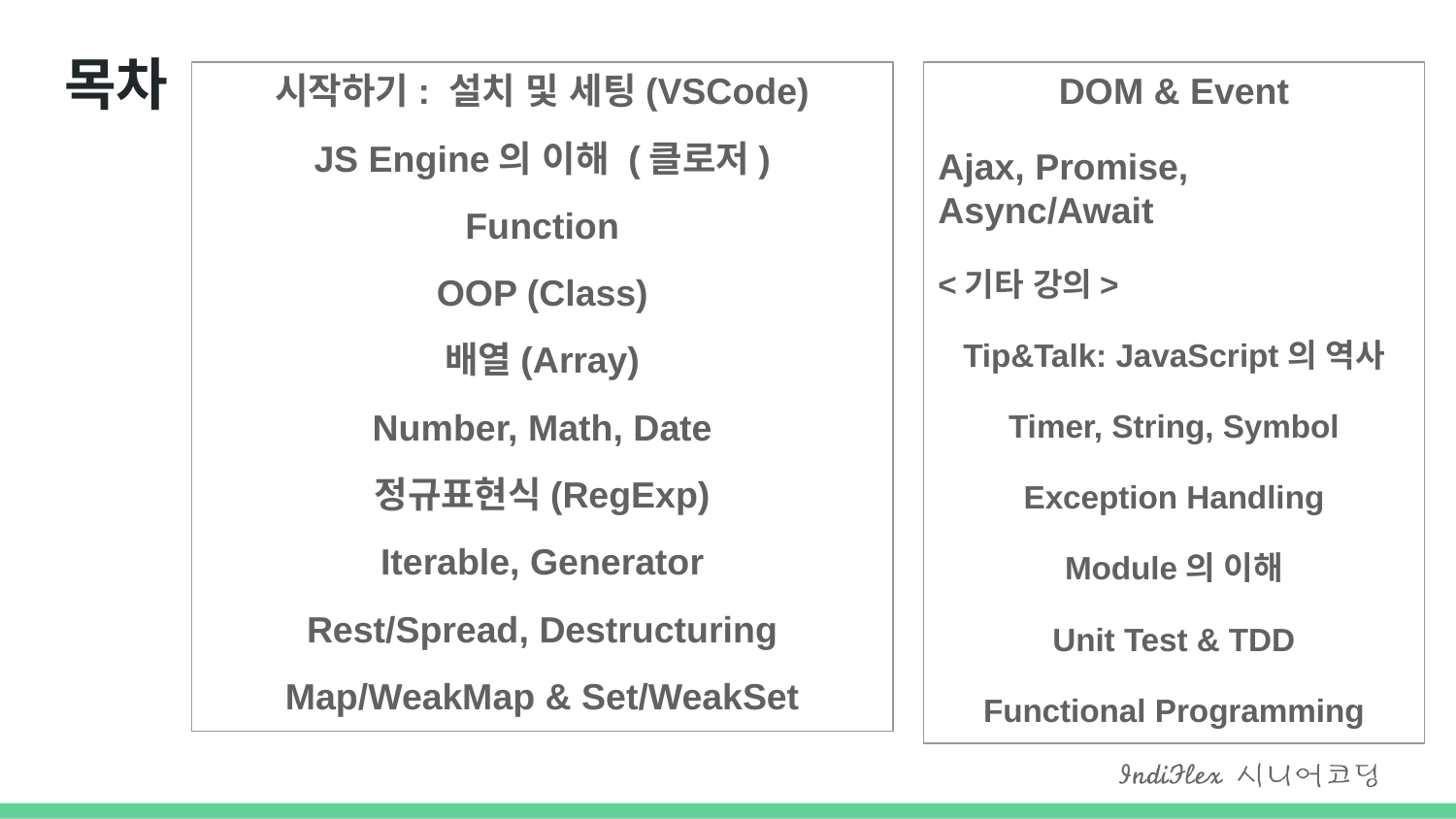

# 목차
시작하기: 설치 및 세팅(VSCode)
JS Engine의 이해 (클로저)
Function
OOP (Class)
배열(Array)
Number, Math, Date
정규표현식(RegExp)
Iterable, Generator
Rest/Spread, Destructuring
Map/WeakMap & Set/WeakSet
DOM & Event
Ajax, Promise, Async/Await
<기타 강의>
Tip&Talk: JavaScript의 역사
Timer, String, Symbol
Exception Handling
Module의 이해
Unit Test & TDD
Functional Programming